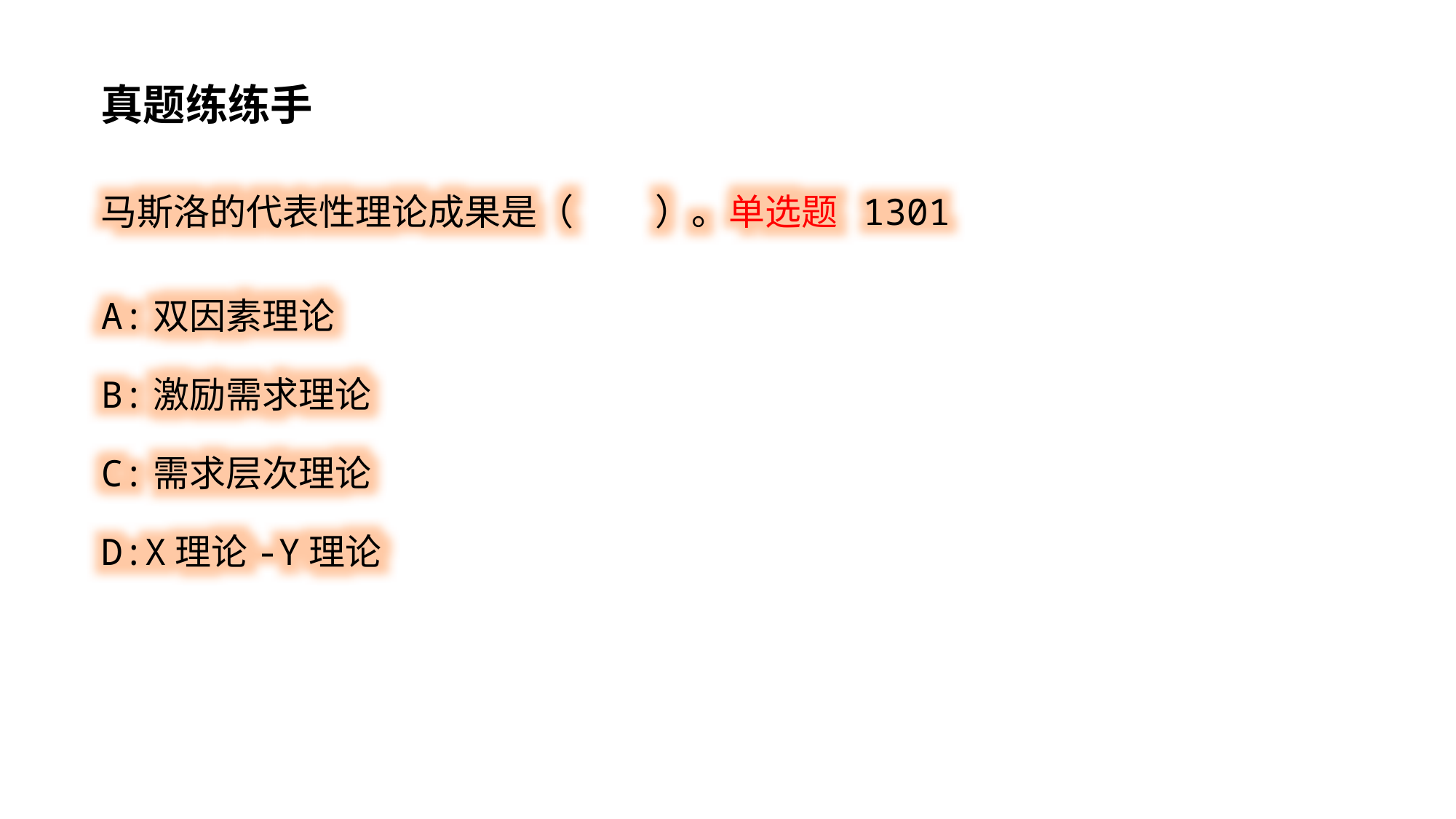

真题练练手
马斯洛的代表性理论成果是（          ）。单选题  1301

A:双因素理论

B:激励需求理论

C:需求层次理论

D:X理论-Y理论